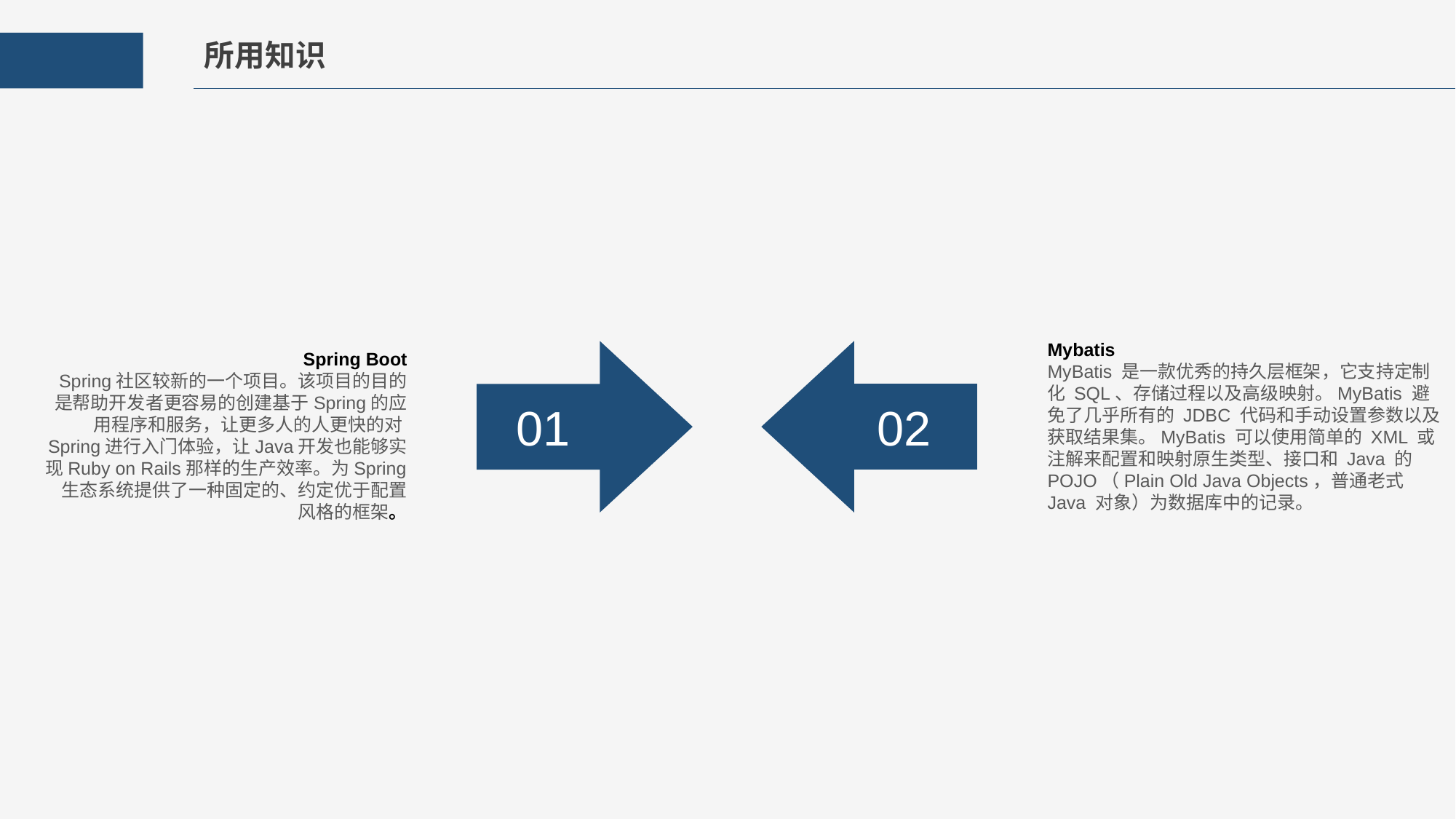

所用知识

Mybatis
MyBatis 是一款优秀的持久层框架，它支持定制化 SQL、存储过程以及高级映射。MyBatis 避免了几乎所有的 JDBC 代码和手动设置参数以及获取结果集。MyBatis 可以使用简单的 XML 或注解来配置和映射原生类型、接口和 Java 的 POJO（Plain Old Java Objects，普通老式 Java 对象）为数据库中的记录。
Spring Boot
Spring社区较新的一个项目。该项目的目的是帮助开发者更容易的创建基于Spring的应用程序和服务，让更多人的人更快的对Spring进行入门体验，让Java开发也能够实现Ruby on Rails那样的生产效率。为Spring生态系统提供了一种固定的、约定优于配置风格的框架。
01
02